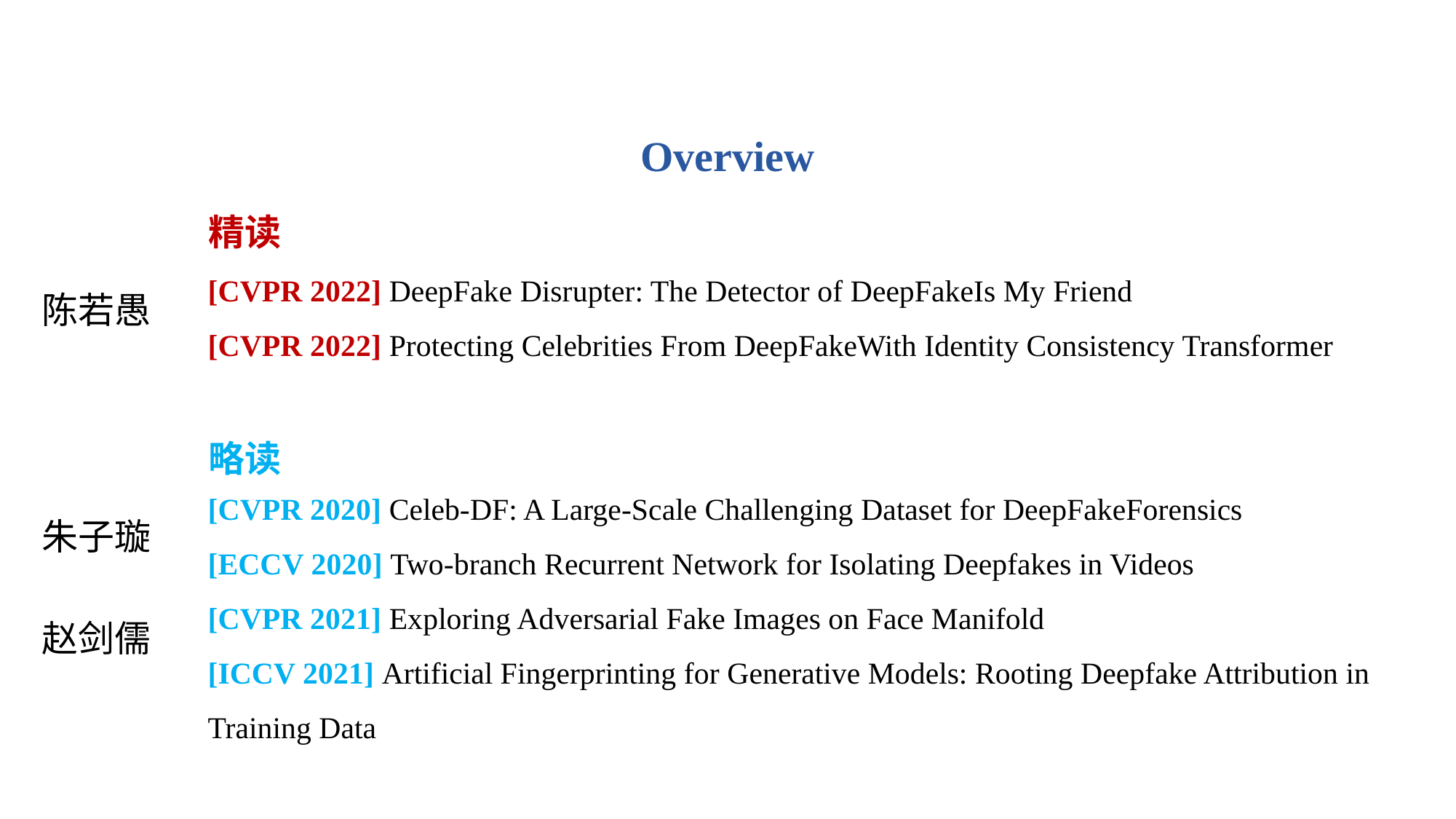

Overview
精读
[CVPR 2022] DeepFake Disrupter: The Detector of DeepFakeIs My Friend
[CVPR 2022] Protecting Celebrities From DeepFakeWith Identity Consistency Transformer

[CVPR 2020] Celeb-DF: A Large-Scale Challenging Dataset for DeepFakeForensics
[ECCV 2020] Two-branch Recurrent Network for Isolating Deepfakes in Videos
[CVPR 2021] Exploring Adversarial Fake Images on Face Manifold
[ICCV 2021] Artificial Fingerprinting for Generative Models: Rooting Deepfake Attribution in Training Data
陈若愚
略读
朱子璇
赵剑儒